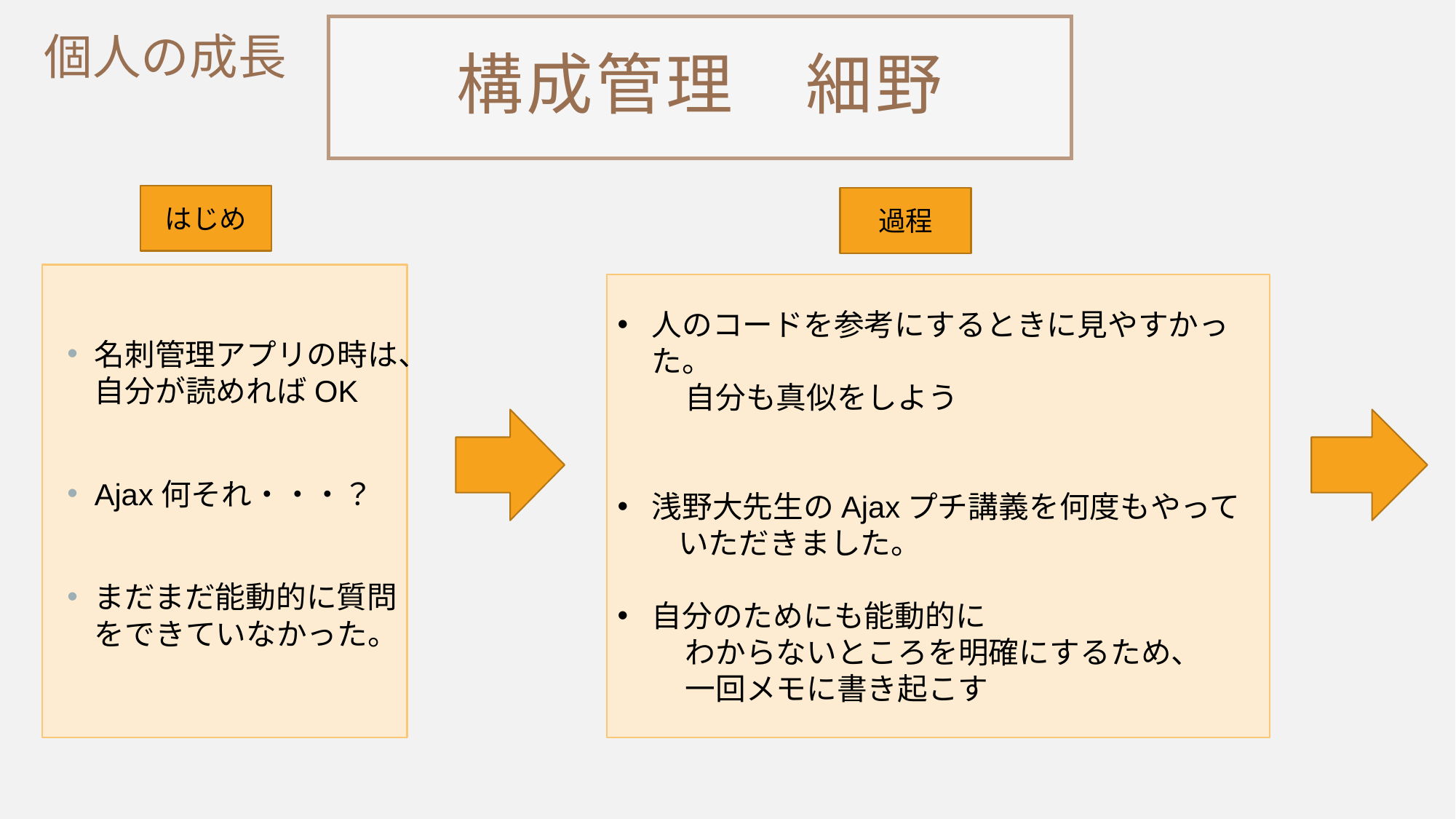

構成管理　細野
個人の成長
はじめ
過程

人のコードを参考にするときに見やすかった。
　　 自分も真似をしよう

浅野大先生のAjaxプチ講義を何度もやって
　　いただきました。

自分のためにも能動的に
　　 わからないところを明確にするため、
　　 一回メモに書き起こす
名刺管理アプリの時は、自分が読めればOK

Ajax何それ・・・？

まだまだ能動的に質問をできていなかった。